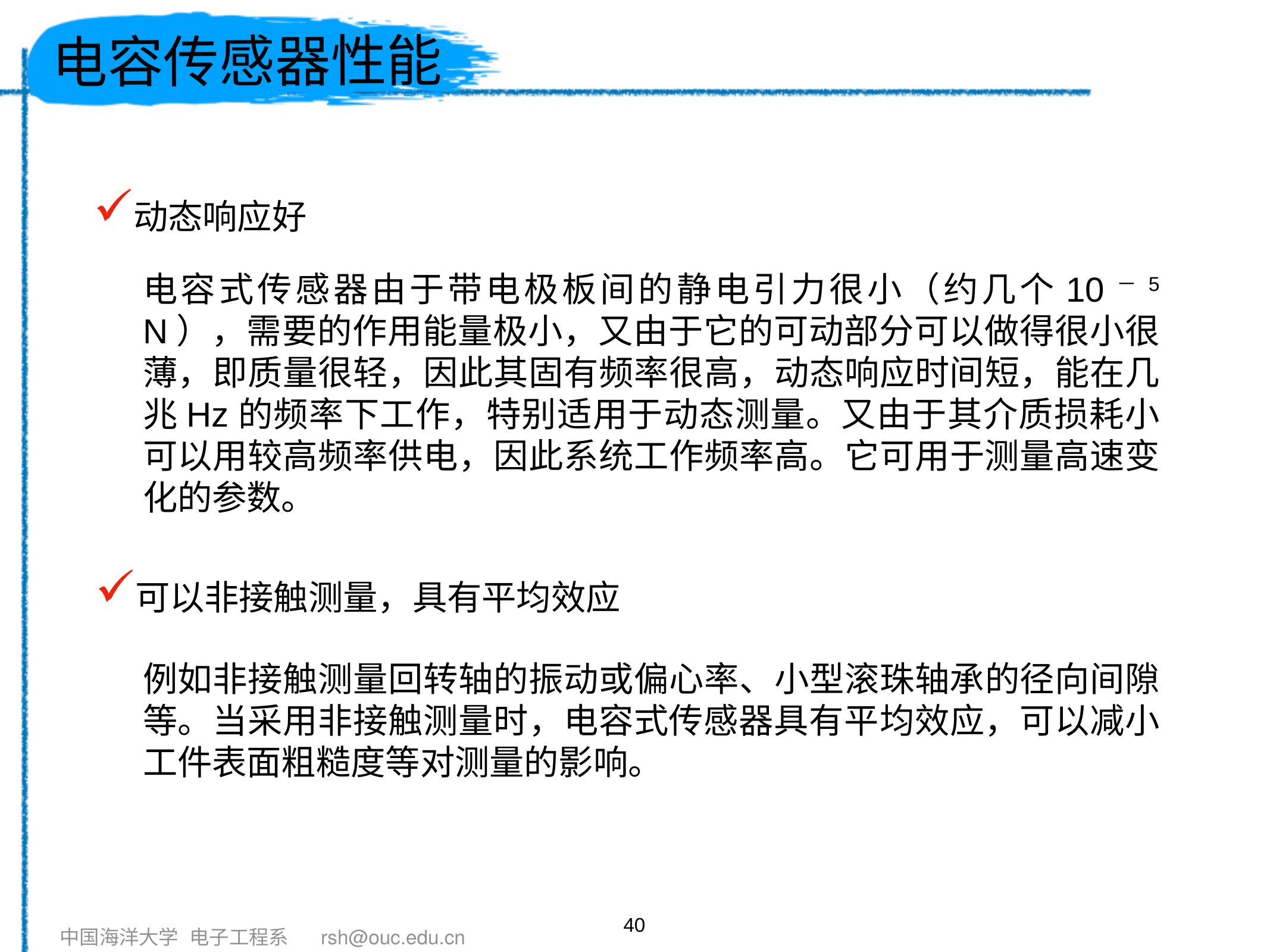

# 电容传感器性能
动态响应好
电容式传感器由于带电极板间的静电引力很小（约几个10－5N），需要的作用能量极小，又由于它的可动部分可以做得很小很薄，即质量很轻，因此其固有频率很高，动态响应时间短，能在几兆Hz的频率下工作，特别适用于动态测量。又由于其介质损耗小可以用较高频率供电，因此系统工作频率高。它可用于测量高速变化的参数。
可以非接触测量，具有平均效应
例如非接触测量回转轴的振动或偏心率、小型滚珠轴承的径向间隙等。当采用非接触测量时，电容式传感器具有平均效应，可以减小工件表面粗糙度等对测量的影响。
40